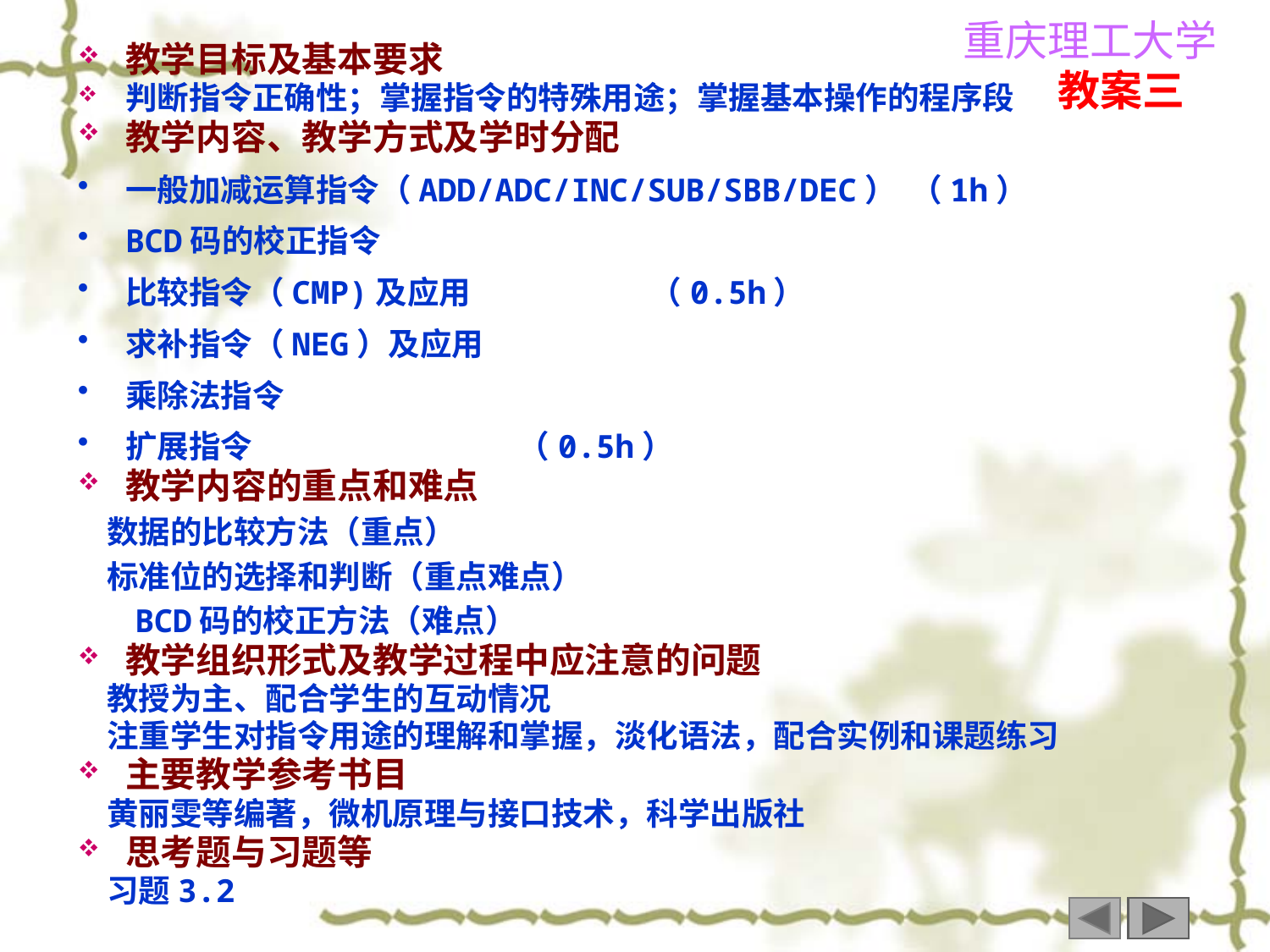

教学目标及基本要求
判断指令正确性；掌握指令的特殊用途；掌握基本操作的程序段
教学内容、教学方式及学时分配
一般加减运算指令（ADD/ADC/INC/SUB/SBB/DEC）  （1h）
BCD码的校正指令
比较指令（CMP)及应用                         （0.5h）
求补指令（NEG）及应用
乘除法指令
扩展指令                                     （0.5h）
教学内容的重点和难点
   数据的比较方法（重点）
   标准位的选择和判断（重点难点）
   BCD码的校正方法（难点）
教学组织形式及教学过程中应注意的问题
   教授为主、配合学生的互动情况
   注重学生对指令用途的理解和掌握，淡化语法，配合实例和课题练习
主要教学参考书目
   黄丽雯等编著，微机原理与接口技术，科学出版社
思考题与习题等
   习题3.2
教案三